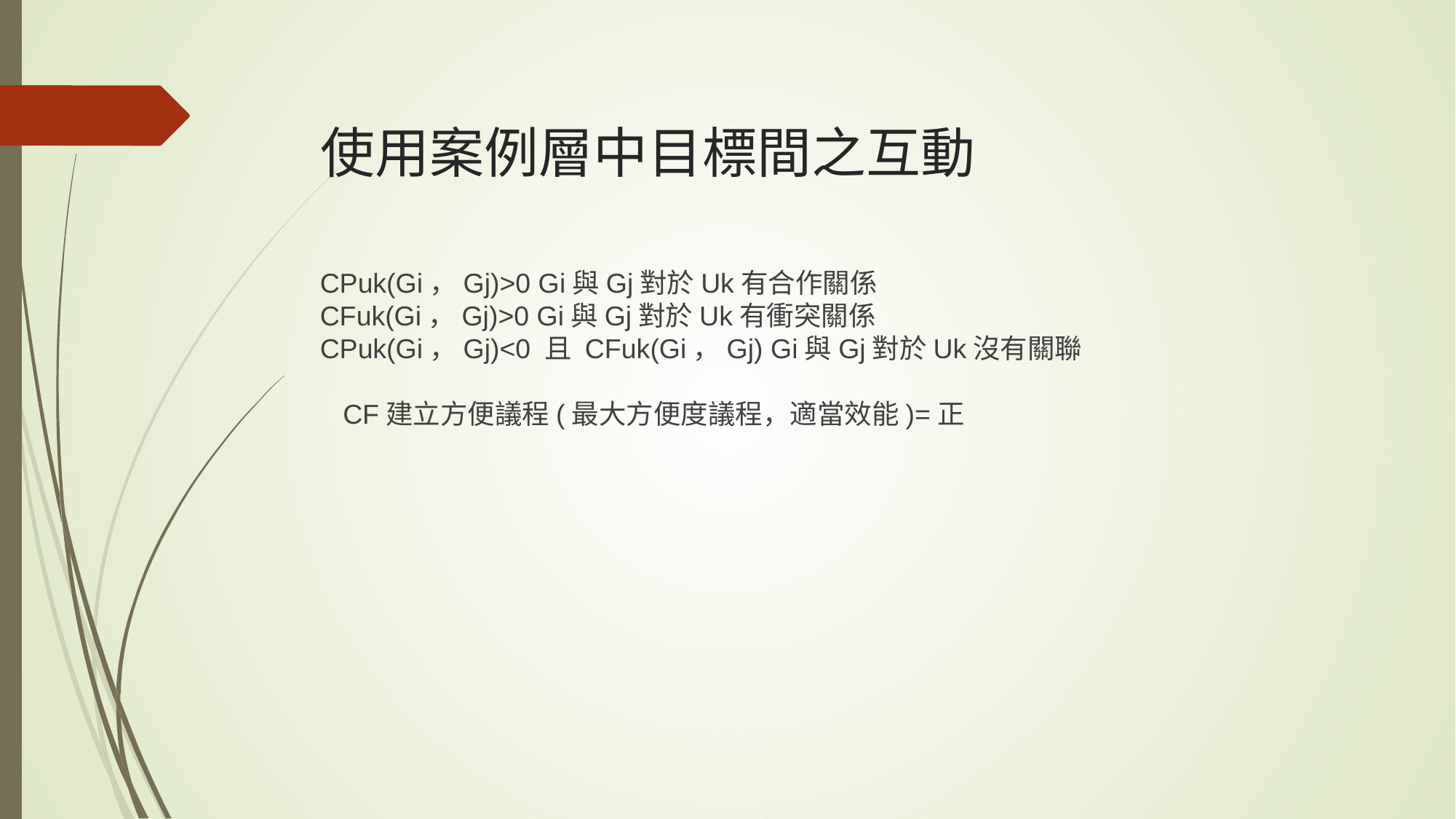

20
# 使用案例層中目標間之互動
CPuk(Gi，Gj)>0 Gi與Gj對於Uk有合作關係
CFuk(Gi，Gj)>0 Gi與Gj對於Uk有衝突關係
CPuk(Gi，Gj)<0 且 CFuk(Gi，Gj) Gi與Gj對於Uk沒有關聯

   CF建立方便議程(最大方便度議程，適當效能)=正